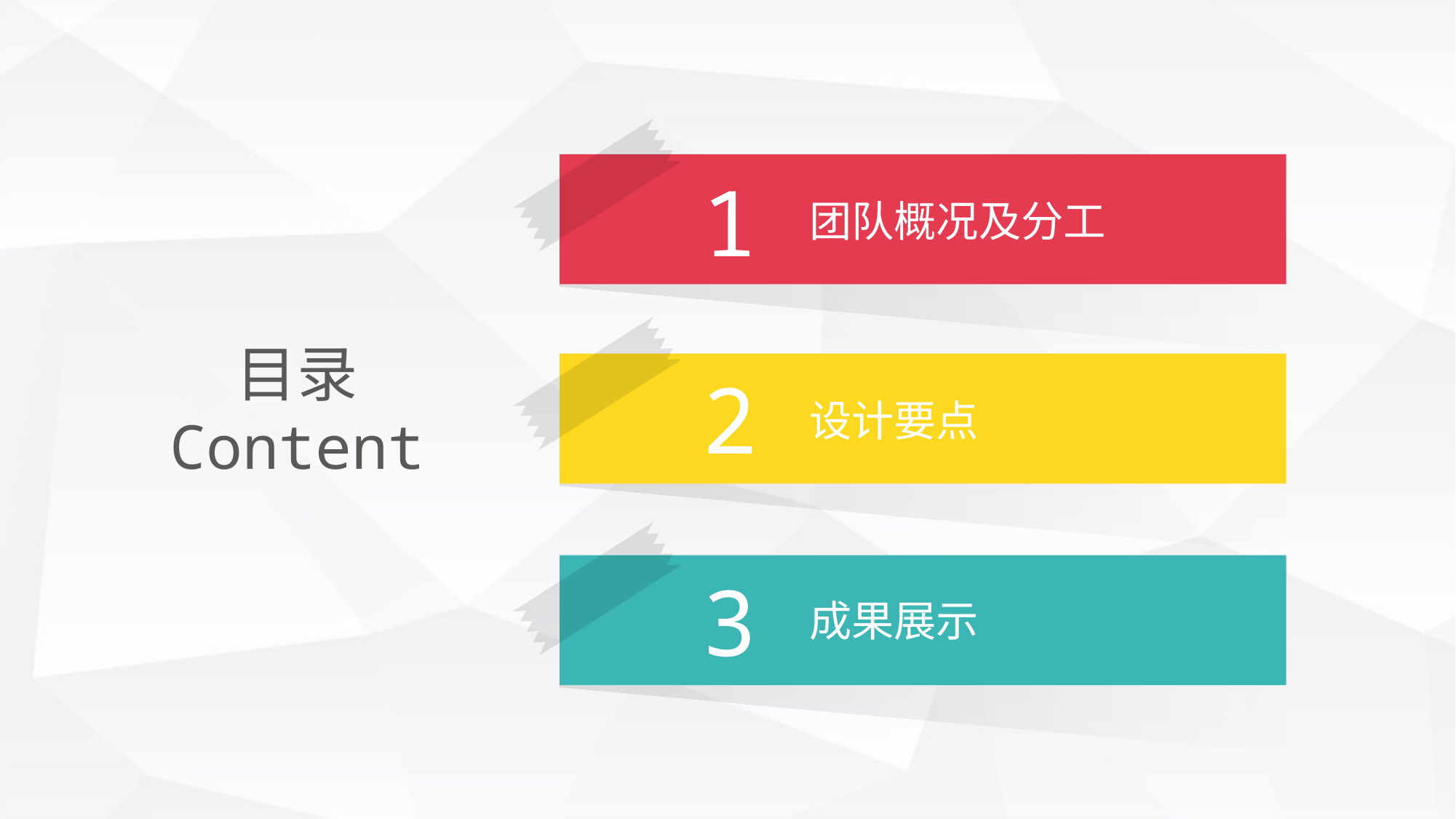

1
团队概况及分工

目录
Content

2

设计要点

3

成果展示